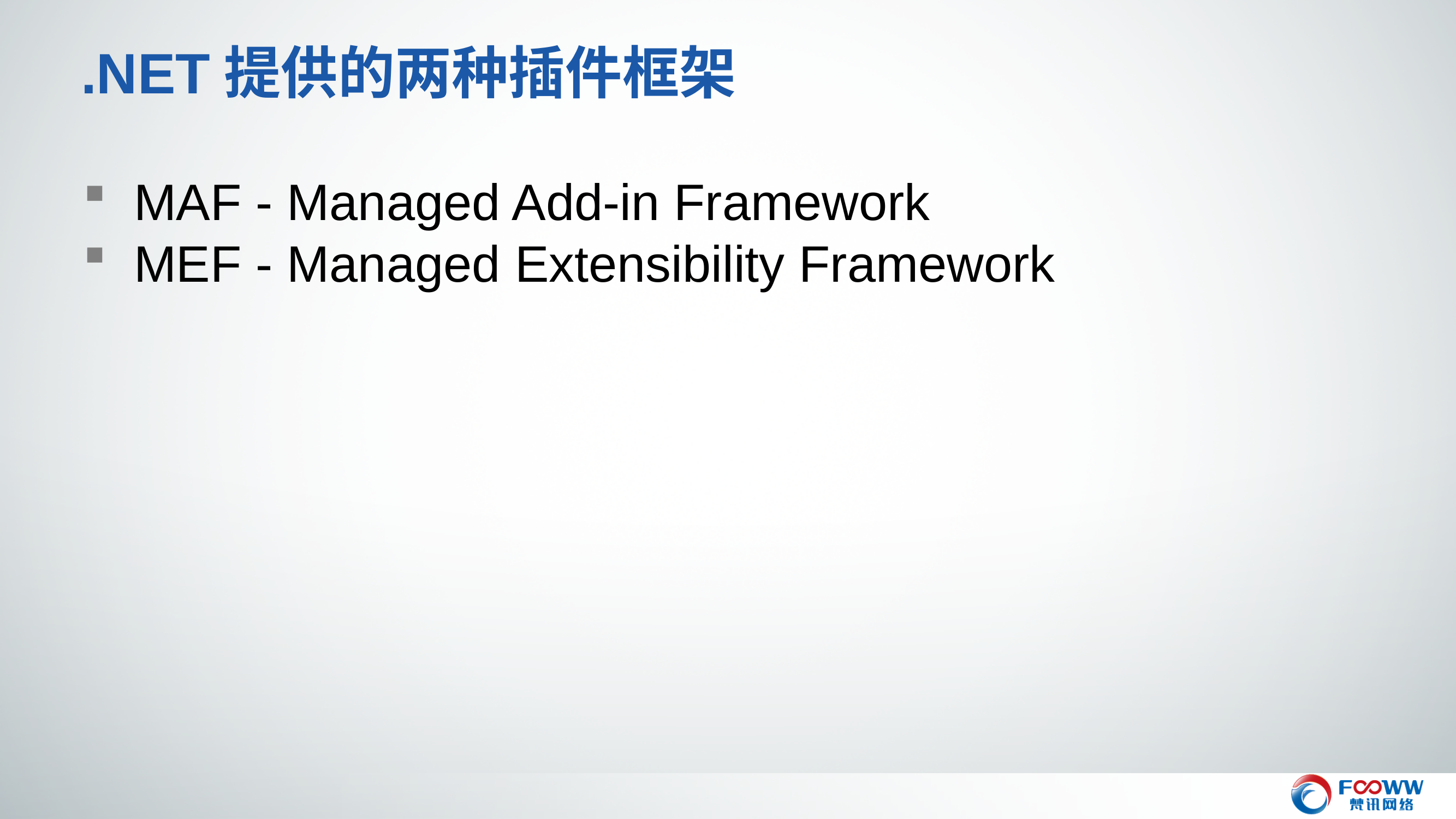

# .NET提供的两种插件框架
MAF - Managed Add-in Framework
MEF - Managed Extensibility Framework